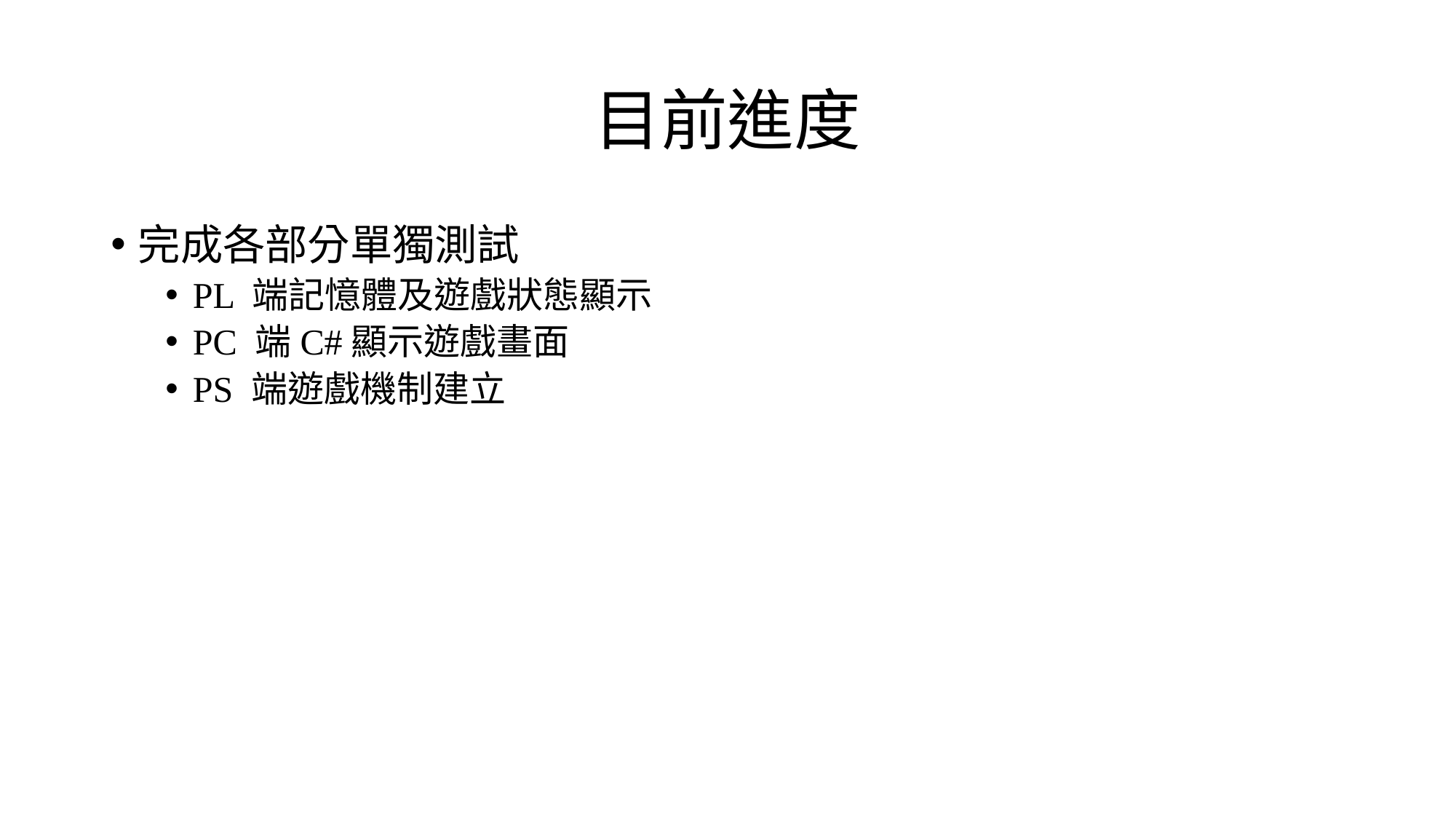

# 目前進度
完成各部分單獨測試
PL 端記憶體及遊戲狀態顯示
PC 端C#顯示遊戲畫面
PS 端遊戲機制建立